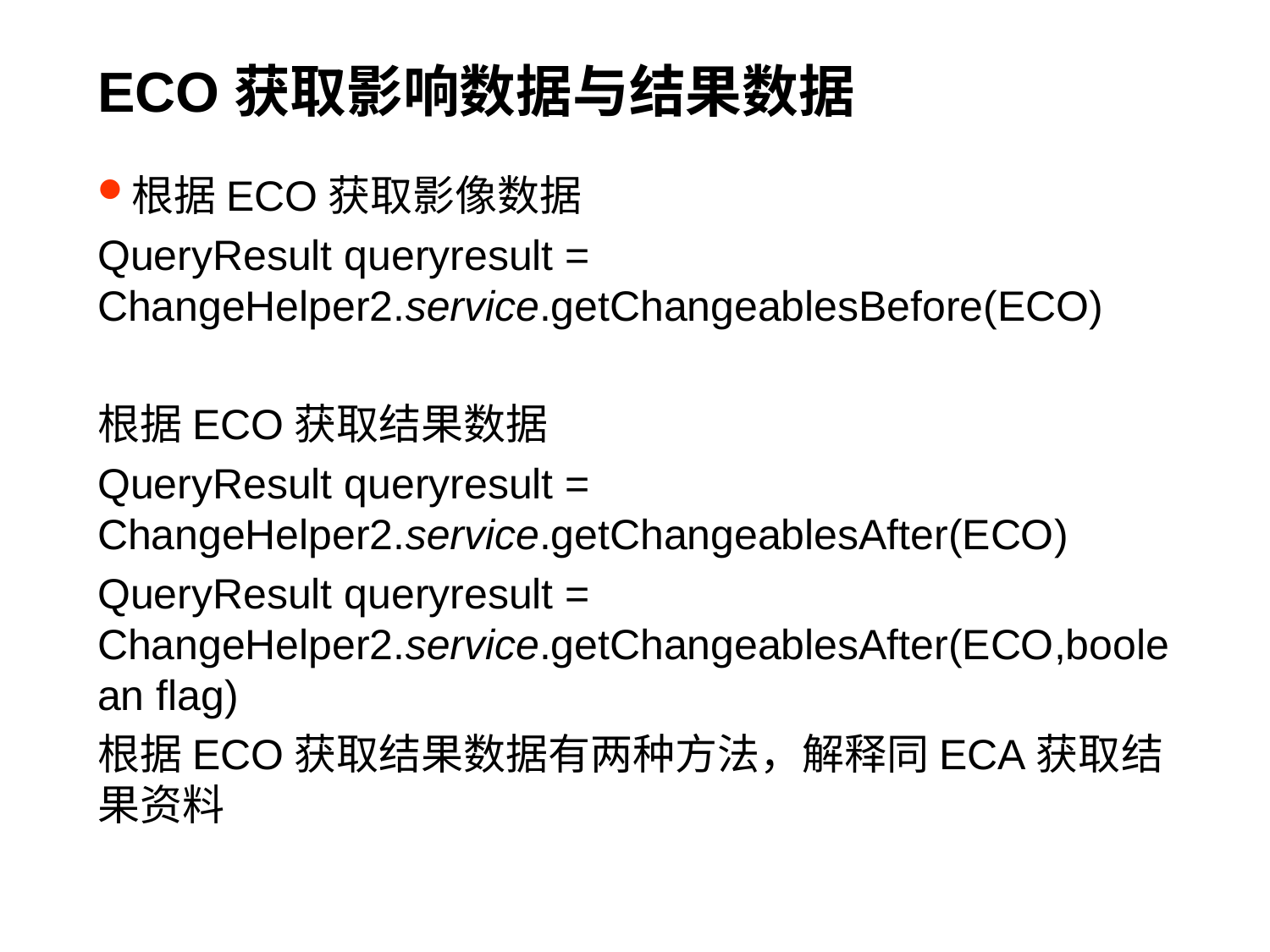

# ECO获取影响数据与结果数据
根据ECO获取影像数据
QueryResult queryresult = ChangeHelper2.service.getChangeablesBefore(ECO)

根据ECO获取结果数据
QueryResult queryresult = ChangeHelper2.service.getChangeablesAfter(ECO)
QueryResult queryresult = ChangeHelper2.service.getChangeablesAfter(ECO,boolean flag)
根据ECO获取结果数据有两种方法，解释同ECA获取结果资料